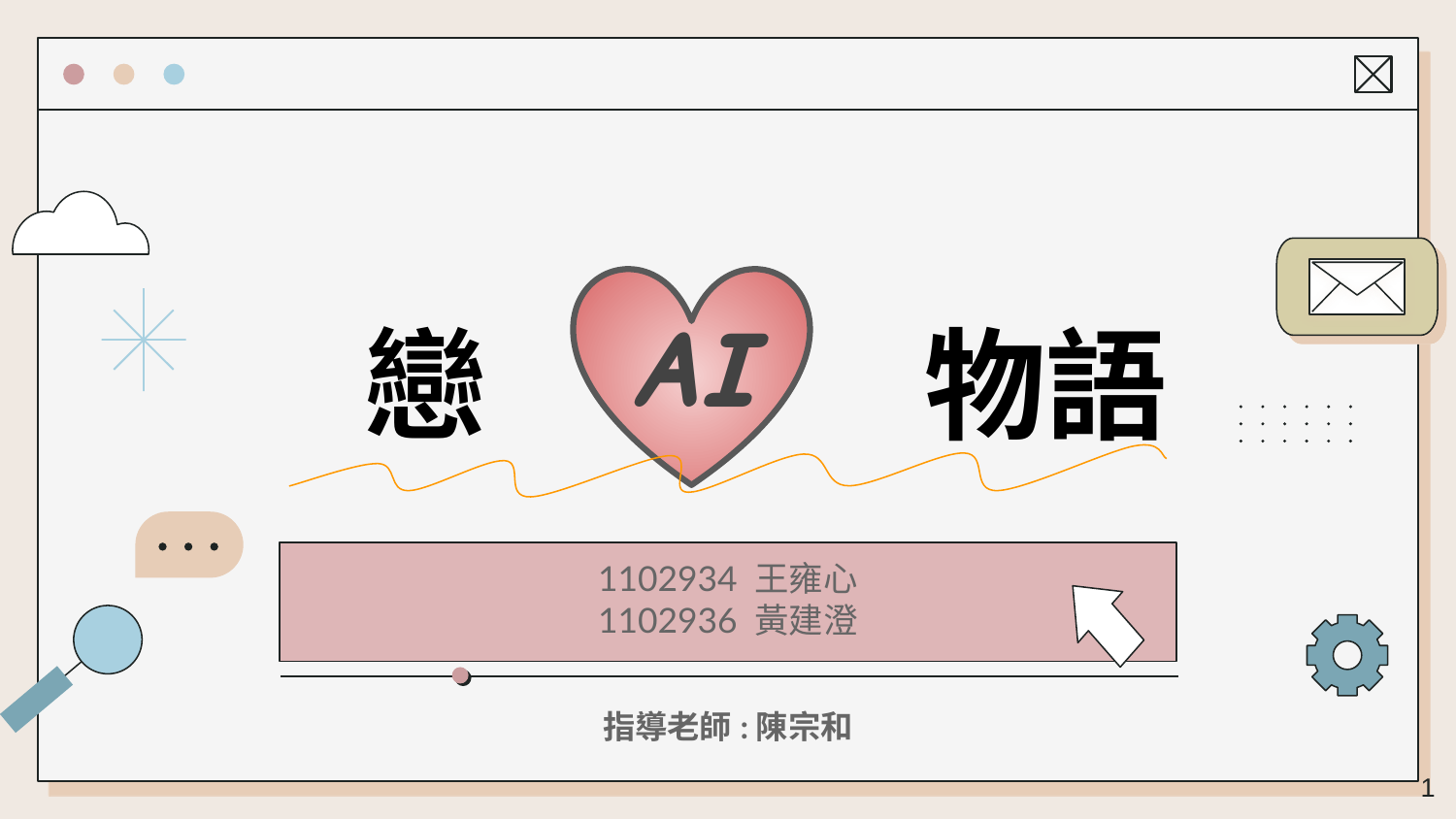

戀             物語
#

AI

1102934 王雍心
1102936 黃建澄

指導老師:陳宗和
1